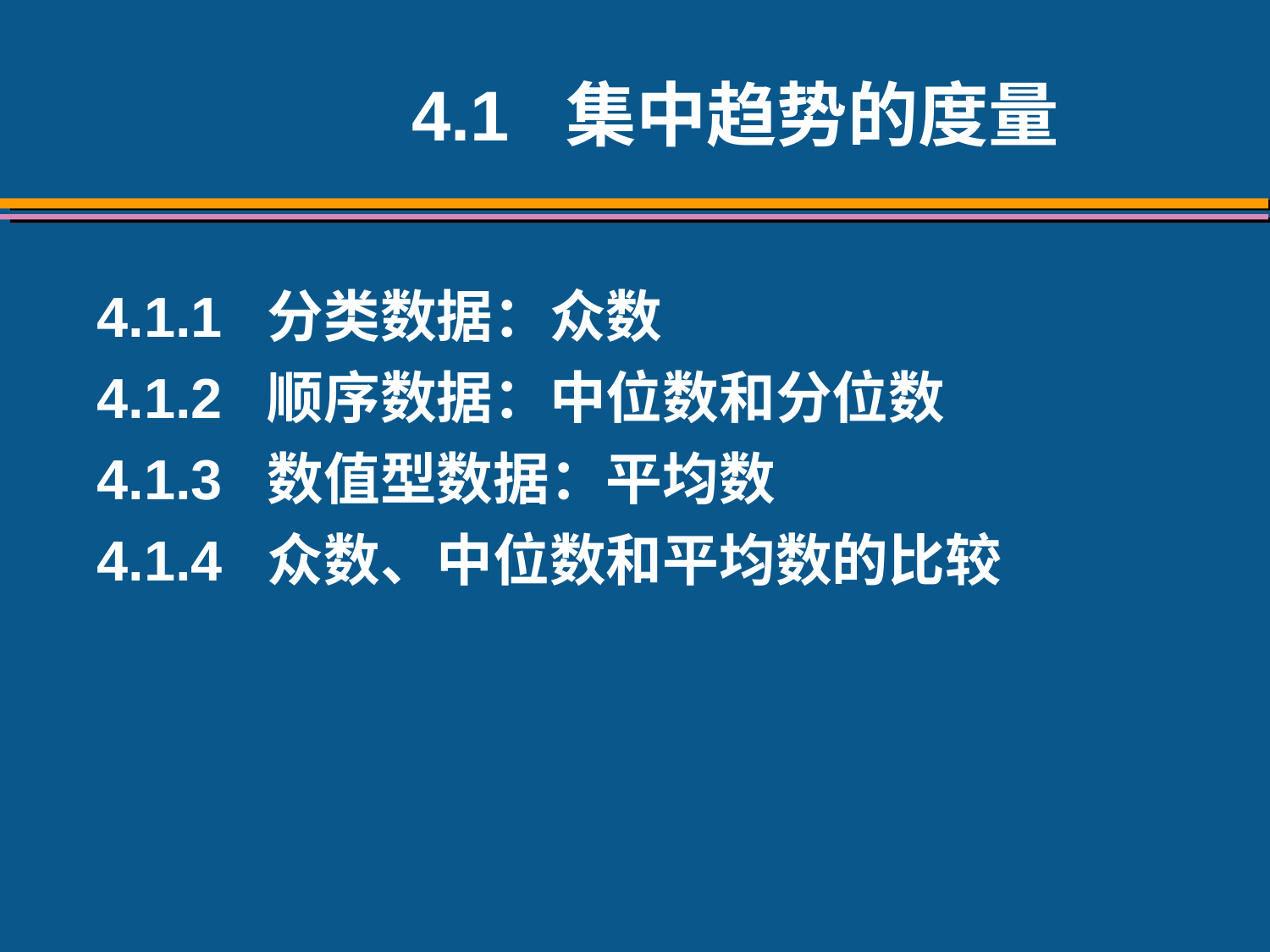

4.1  集中趋势的度量
4.1.1  分类数据：众数
4.1.2  顺序数据：中位数和分位数
4.1.3  数值型数据：平均数
4.1.4  众数、中位数和平均数的比较